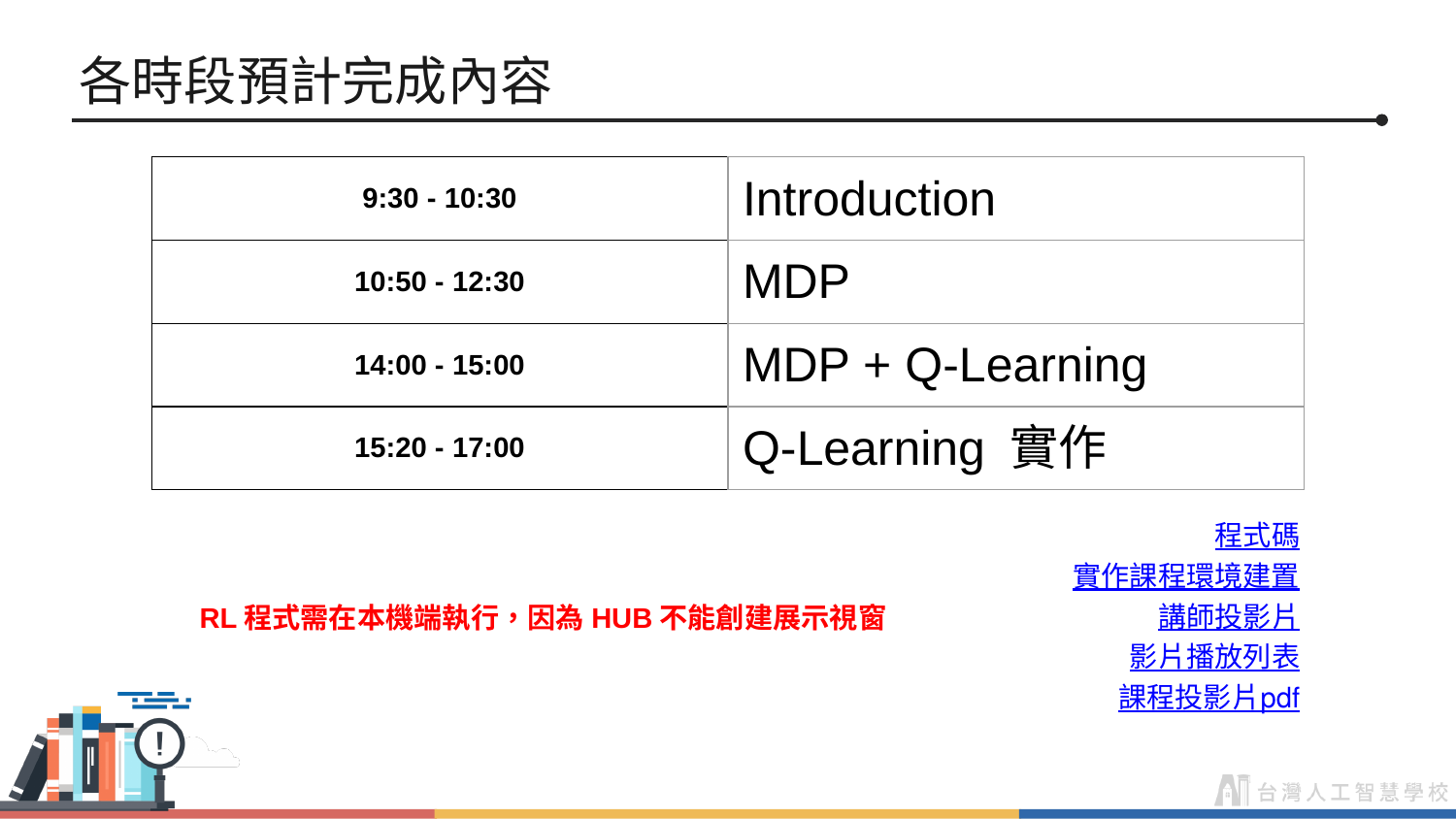

# 各時段預計完成內容
| 9:30 - 10:30 | Introduction |
| --- | --- |
| 10:50 - 12:30 | MDP |
| 14:00 - 15:00 | MDP + Q-Learning |
| 15:20 - 17:00 | Q-Learning 實作 |
程式碼
實作課程環境建置
講師投影片
影片播放列表
課程投影片pdf
RL程式需在本機端執行，因為HUB不能創建展示視窗